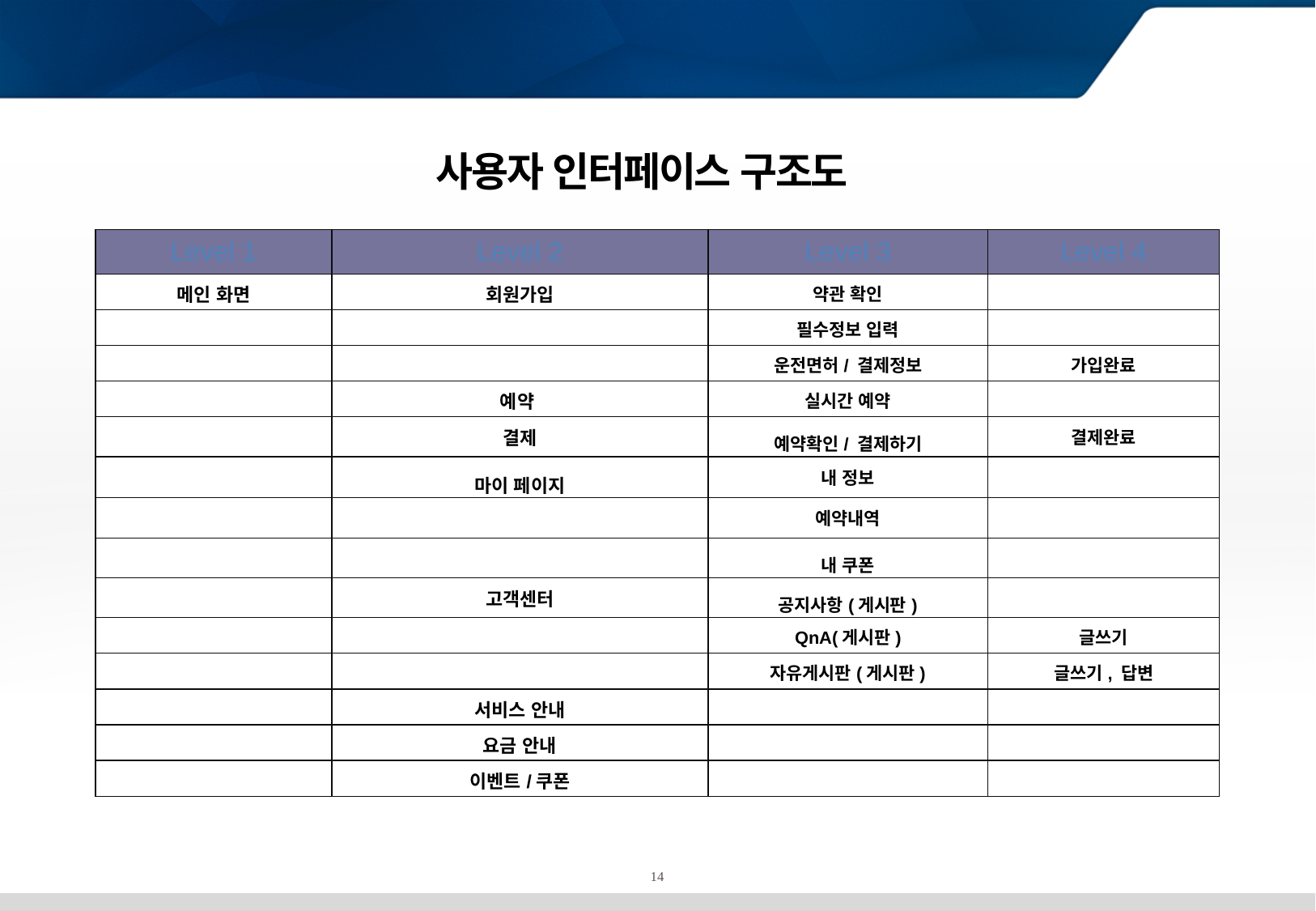

설계 - UI
사용자 인터페이스 구조도
| Level 1 | Level 2 | Level 3 | Level 4 |
| --- | --- | --- | --- |
| 메인 화면 | 회원가입 | 약관 확인 |  |
|  |  | 필수정보 입력 |  |
|  |  | 운전면허/ 결제정보 | 가입완료 |
|  | 예약 | 실시간 예약 |  |
|  | 결제 | 예약확인/ 결제하기 | 결제완료 |
|  | 마이 페이지 | 내 정보 |  |
|  |  | 예약내역 |  |
|  |  | 내 쿠폰 |  |
|  | 고객센터 | 공지사항(게시판) |  |
|  |  | QnA(게시판) | 글쓰기 |
|  |  | 자유게시판(게시판) | 글쓰기, 답변 |
|  | 서비스 안내 |  |  |
|  | 요금 안내 |  |  |
|  | 이벤트/쿠폰 |  |  |